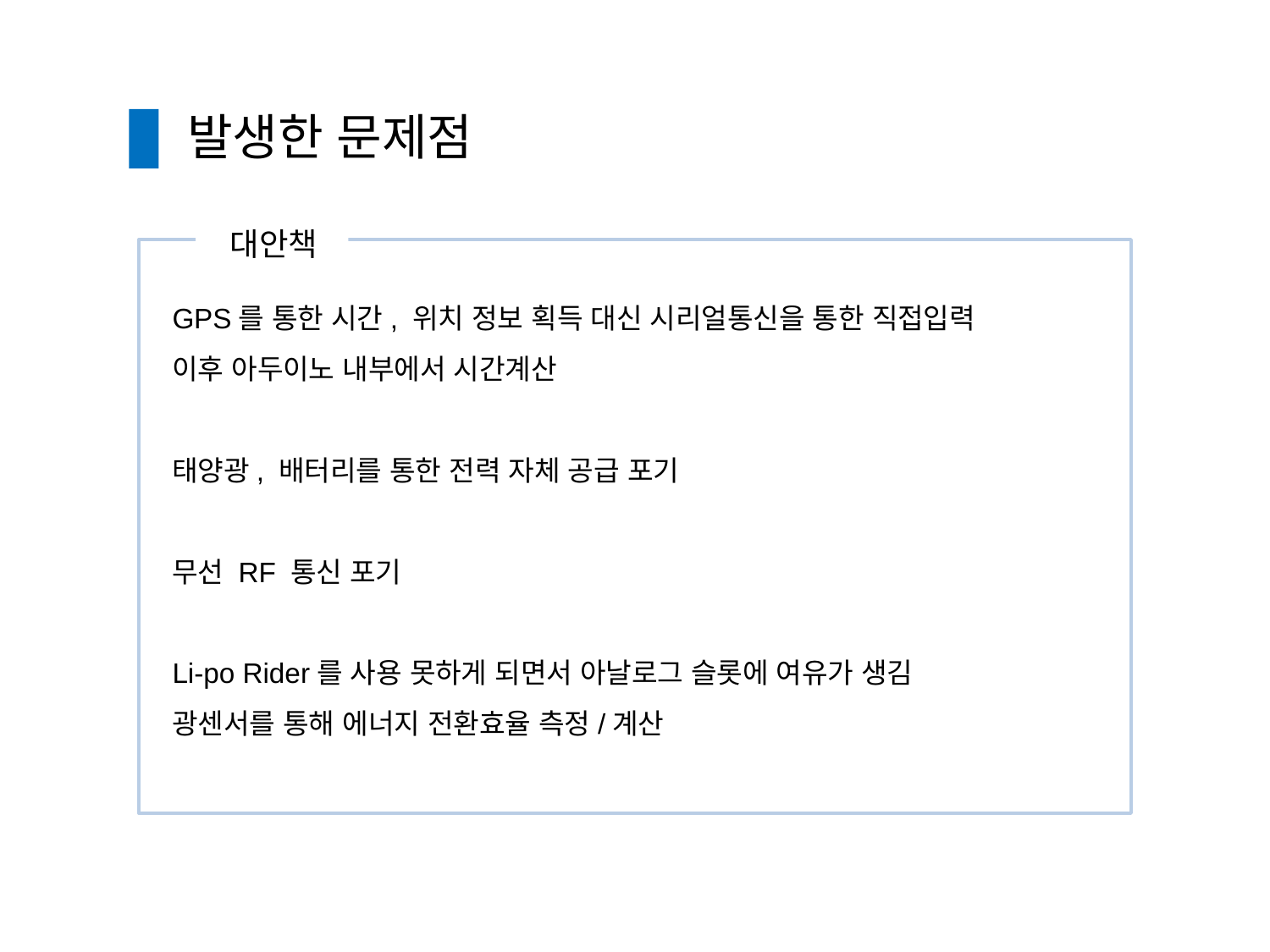

발생한 문제점

  대안책

GPS를 통한 시간, 위치 정보 획득 대신 시리얼통신을 통한 직접입력
이후 아두이노 내부에서 시간계산

태양광, 배터리를 통한 전력 자체 공급 포기

무선 RF 통신 포기

Li-po Rider를 사용 못하게 되면서 아날로그 슬롯에 여유가 생김
광센서를 통해 에너지 전환효율 측정/계산